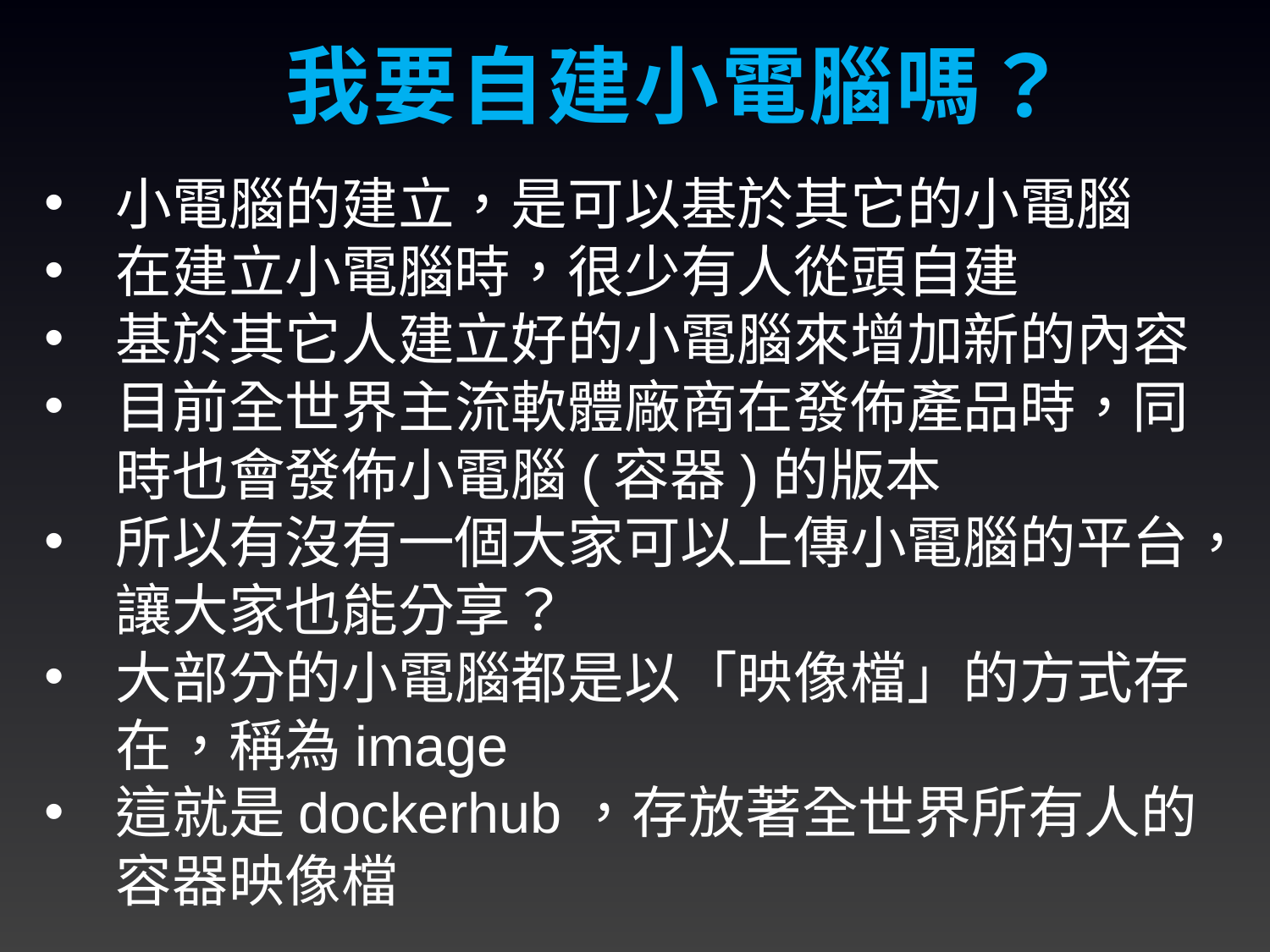

我要自建小電腦嗎？
小電腦的建立，是可以基於其它的小電腦
在建立小電腦時，很少有人從頭自建
基於其它人建立好的小電腦來增加新的內容
目前全世界主流軟體廠商在發佈產品時，同時也會發佈小電腦(容器)的版本
所以有沒有一個大家可以上傳小電腦的平台，讓大家也能分享？
大部分的小電腦都是以「映像檔」的方式存在，稱為image
這就是dockerhub，存放著全世界所有人的容器映像檔